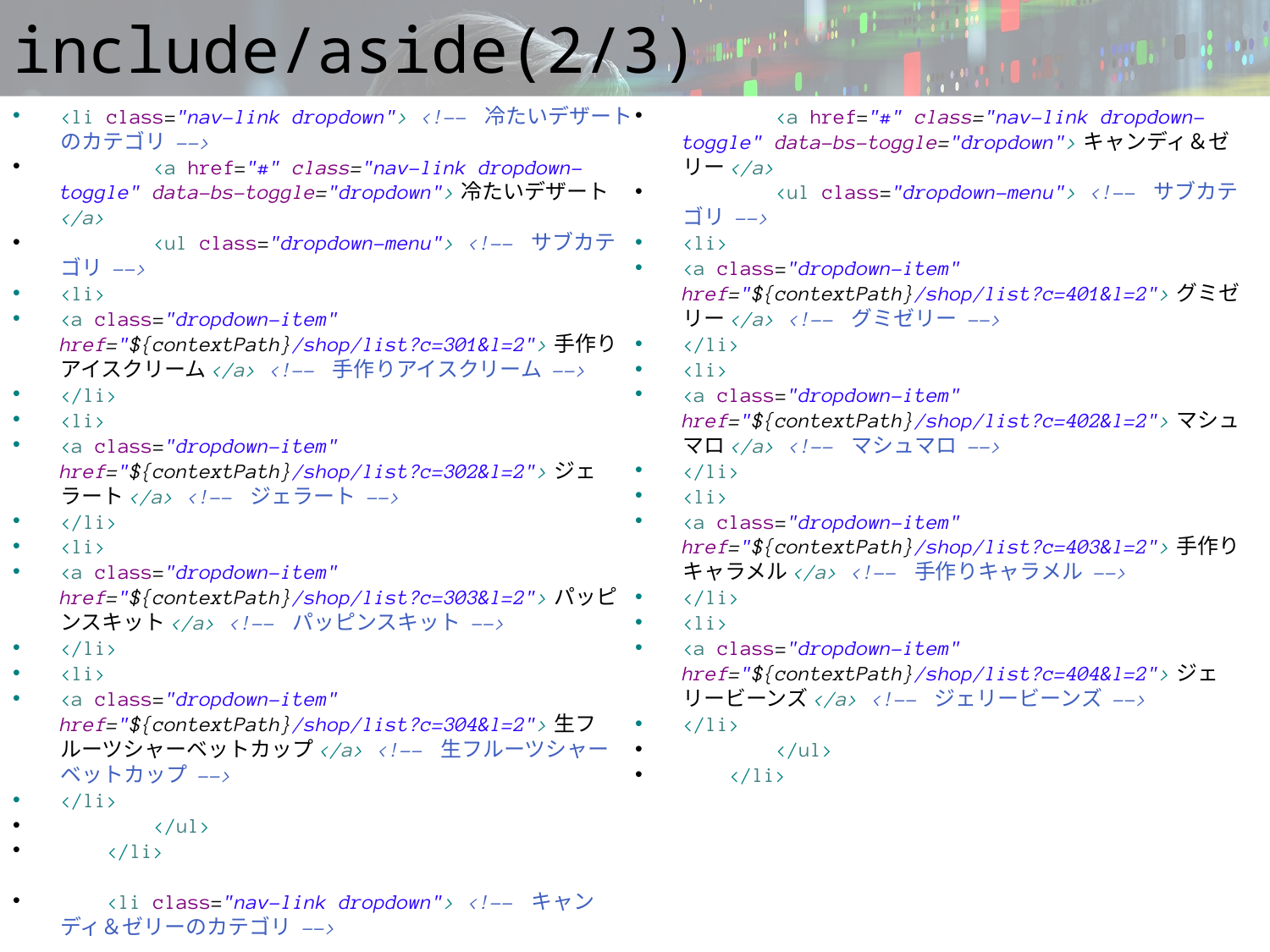

# include/aside(2/3)
<li class="nav-link dropdown"> <!-- 冷たいデザートのカテゴリ -->
        <a href="#" class="nav-link dropdown-toggle" data-bs-toggle="dropdown">冷たいデザート</a>
        <ul class="dropdown-menu"> <!-- サブカテゴリ -->
<li>
<a class="dropdown-item" href="${contextPath}/shop/list?c=301&l=2">手作りアイスクリーム</a> <!-- 手作りアイスクリーム -->
</li>
<li>
<a class="dropdown-item" href="${contextPath}/shop/list?c=302&l=2">ジェラート</a> <!-- ジェラート -->
</li>
<li>
<a class="dropdown-item" href="${contextPath}/shop/list?c=303&l=2">パッピンスキット</a> <!-- パッピンスキット -->
</li>
<li>
<a class="dropdown-item" href="${contextPath}/shop/list?c=304&l=2">生フルーツシャーベットカップ</a> <!-- 生フルーツシャーベットカップ -->
</li>
        </ul>
    </li>

    <li class="nav-link dropdown"> <!-- キャンディ＆ゼリーのカテゴリ -->
        <a href="#" class="nav-link dropdown-toggle" data-bs-toggle="dropdown">キャンディ＆ゼリー</a>
        <ul class="dropdown-menu"> <!-- サブカテゴリ -->
<li>
<a class="dropdown-item" href="${contextPath}/shop/list?c=401&l=2">グミゼリー</a> <!-- グミゼリー -->
</li>
<li>
<a class="dropdown-item" href="${contextPath}/shop/list?c=402&l=2">マシュマロ</a> <!-- マシュマロ -->
</li>
<li>
<a class="dropdown-item" href="${contextPath}/shop/list?c=403&l=2">手作りキャラメル</a> <!-- 手作りキャラメル -->
</li>
<li>
<a class="dropdown-item" href="${contextPath}/shop/list?c=404&l=2">ジェリービーンズ</a> <!-- ジェリービーンズ -->
</li>
        </ul>
    </li>